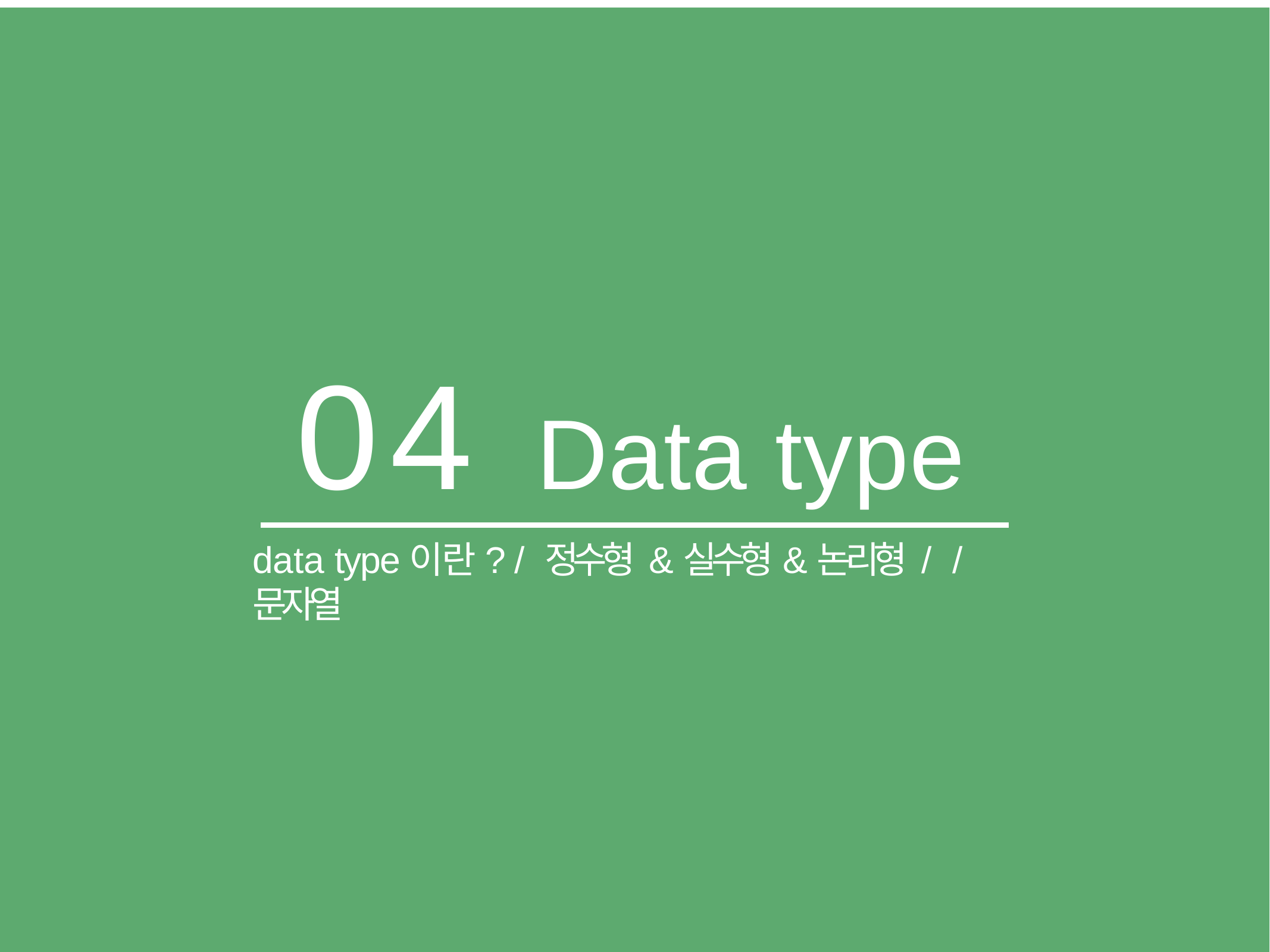

# 04 Data type

data type이란? / 정수형 &실수형&논리형 /  / 문자열